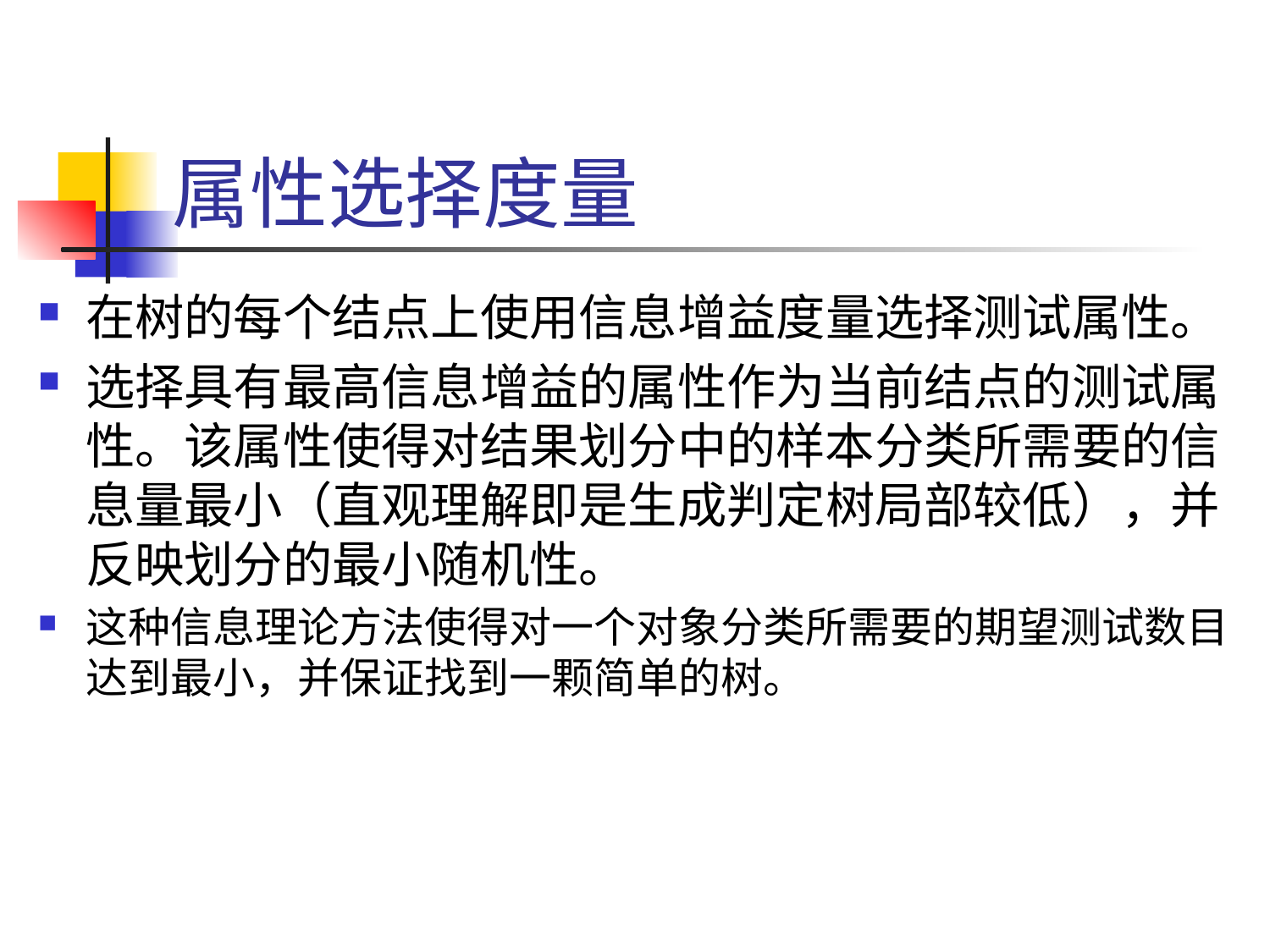

# 属性选择度量
在树的每个结点上使用信息增益度量选择测试属性。
选择具有最高信息增益的属性作为当前结点的测试属性。该属性使得对结果划分中的样本分类所需要的信息量最小（直观理解即是生成判定树局部较低），并反映划分的最小随机性。
这种信息理论方法使得对一个对象分类所需要的期望测试数目达到最小，并保证找到一颗简单的树。